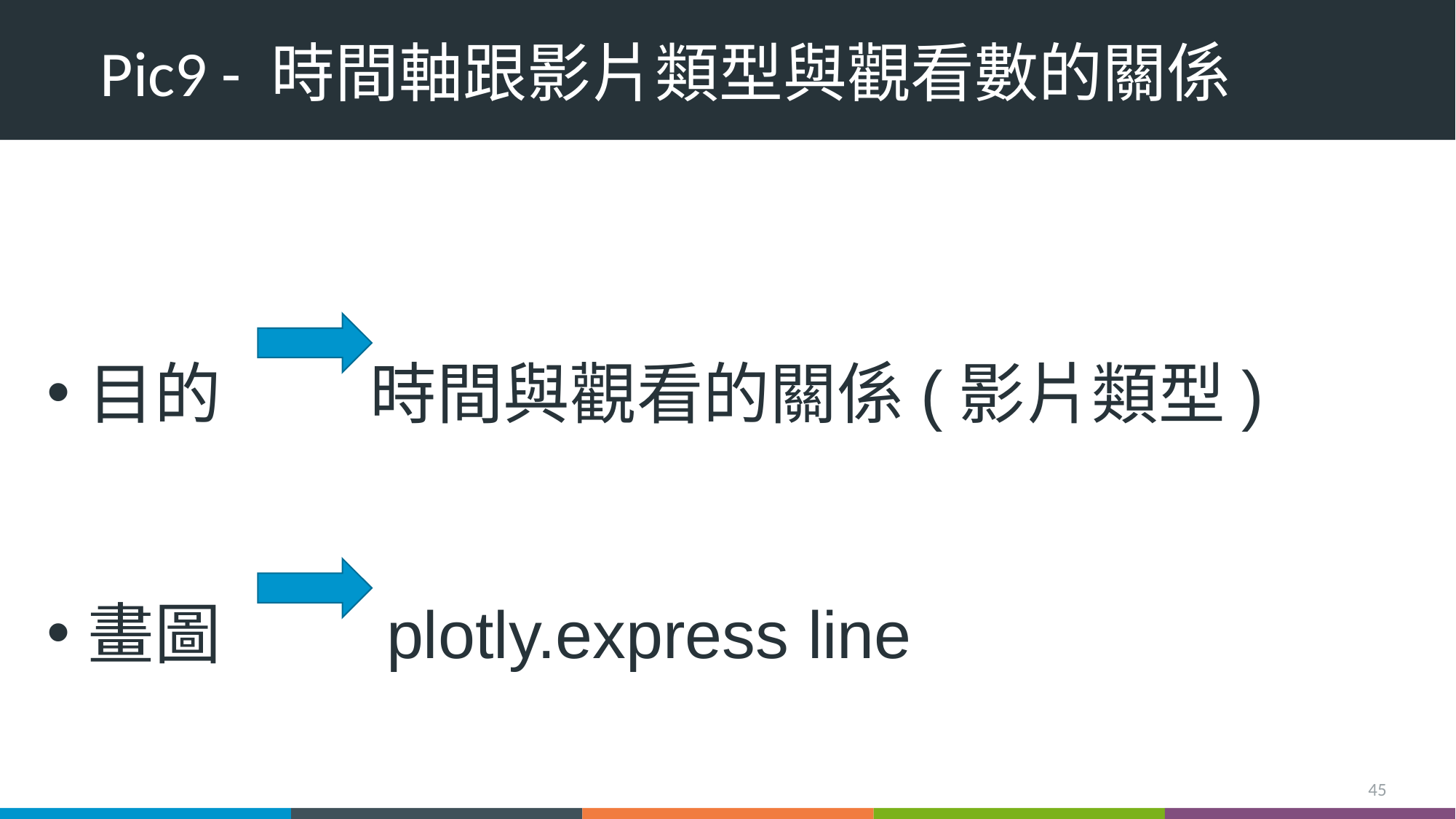

# Pic9 - 時間軸跟影片類型與觀看數的關係
目的          時間與觀看的關係(影片類型)
畫圖          plotly.express line

45